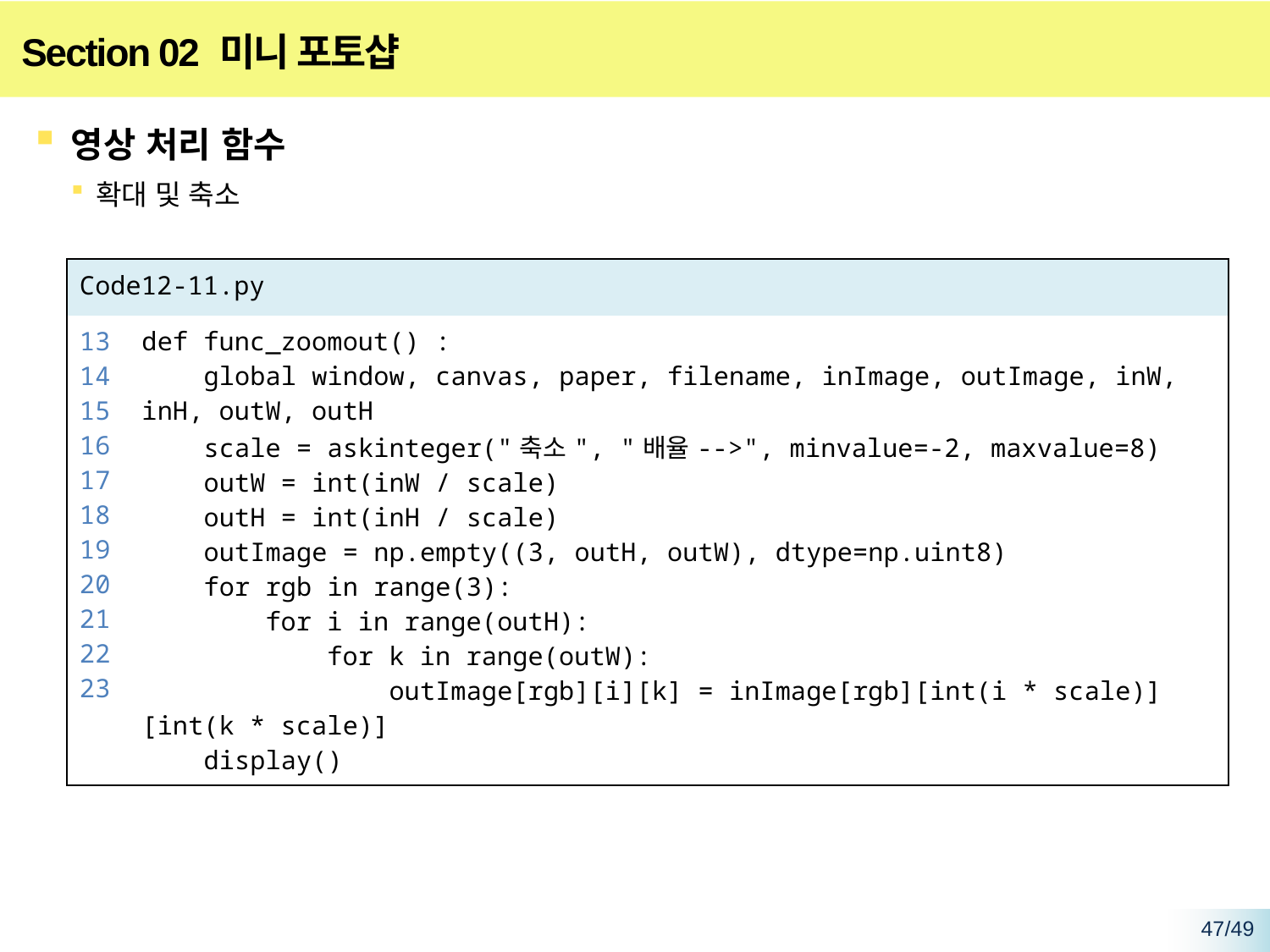

# Section 02 미니 포토샵
영상 처리 함수
확대 및 축소
| Code12-11.py |  |
| --- | --- |
| 13 14 15 16 17 18 19 20 21 22 23 | def func\_zoomout() : global window, canvas, paper, filename, inImage, outImage, inW, inH, outW, outH scale = askinteger("축소", "배율-->", minvalue=-2, maxvalue=8) outW = int(inW / scale) outH = int(inH / scale) outImage = np.empty((3, outH, outW), dtype=np.uint8) for rgb in range(3): for i in range(outH): for k in range(outW): outImage[rgb][i][k] = inImage[rgb][int(i \* scale)][int(k \* scale)] display() |